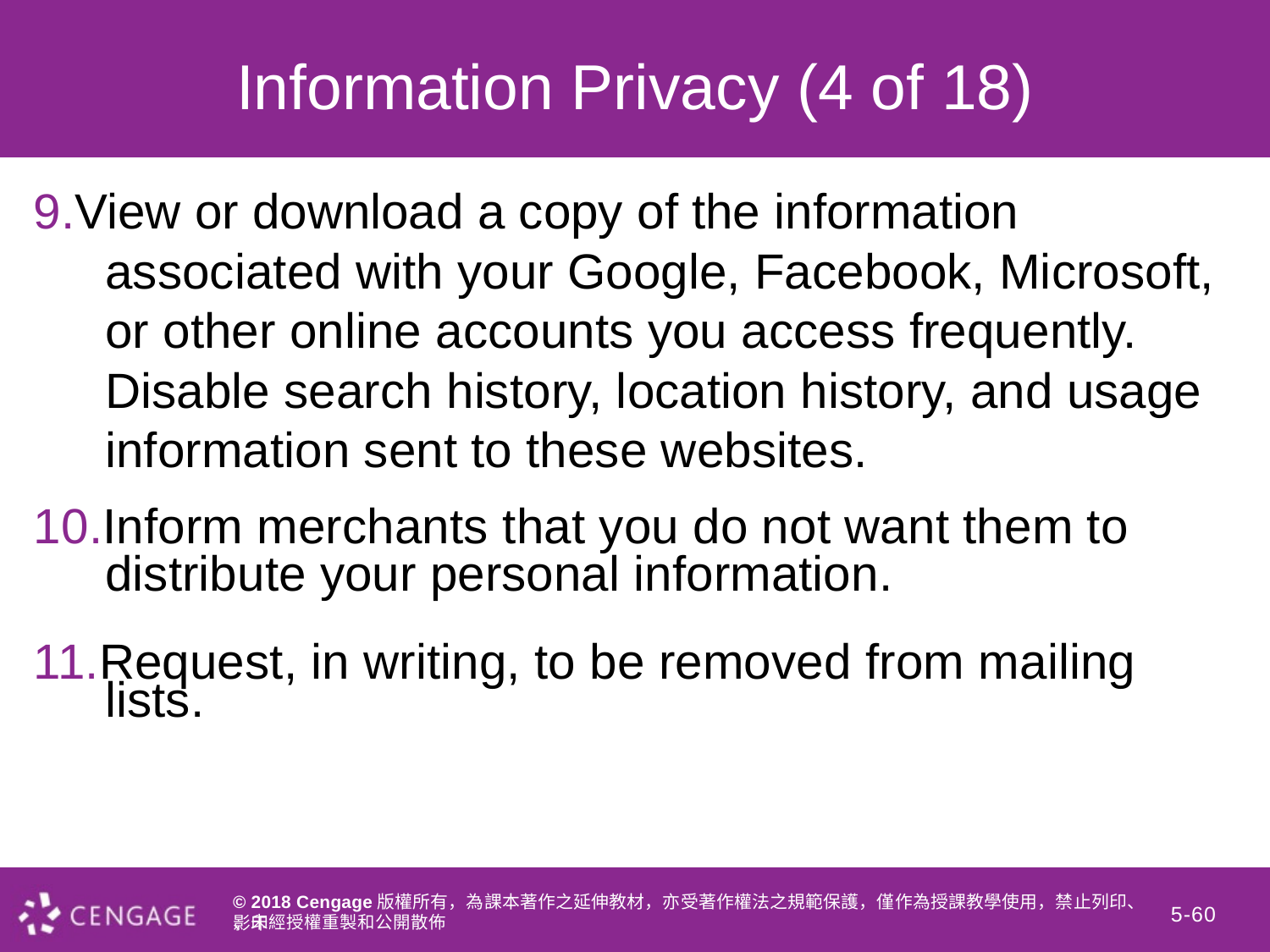

Information Privacy (4 of 18)
9.View or download a copy of the information
associated with your Google, Facebook, Microsoft, or other online accounts you access frequently. Disable search history, location history, and usage information sent to these websites.
10.Inform merchants that you do not want them to
distribute your personal information.
11.Request, in writing, to be removed from mailing
lists.

© 2018 Cengage版權所有，為課本著作之延伸教材，亦受著作權法之規範保護，僅作為授課教學使用，禁止列印、影印
5-60
、未經授權重製和公開散佈